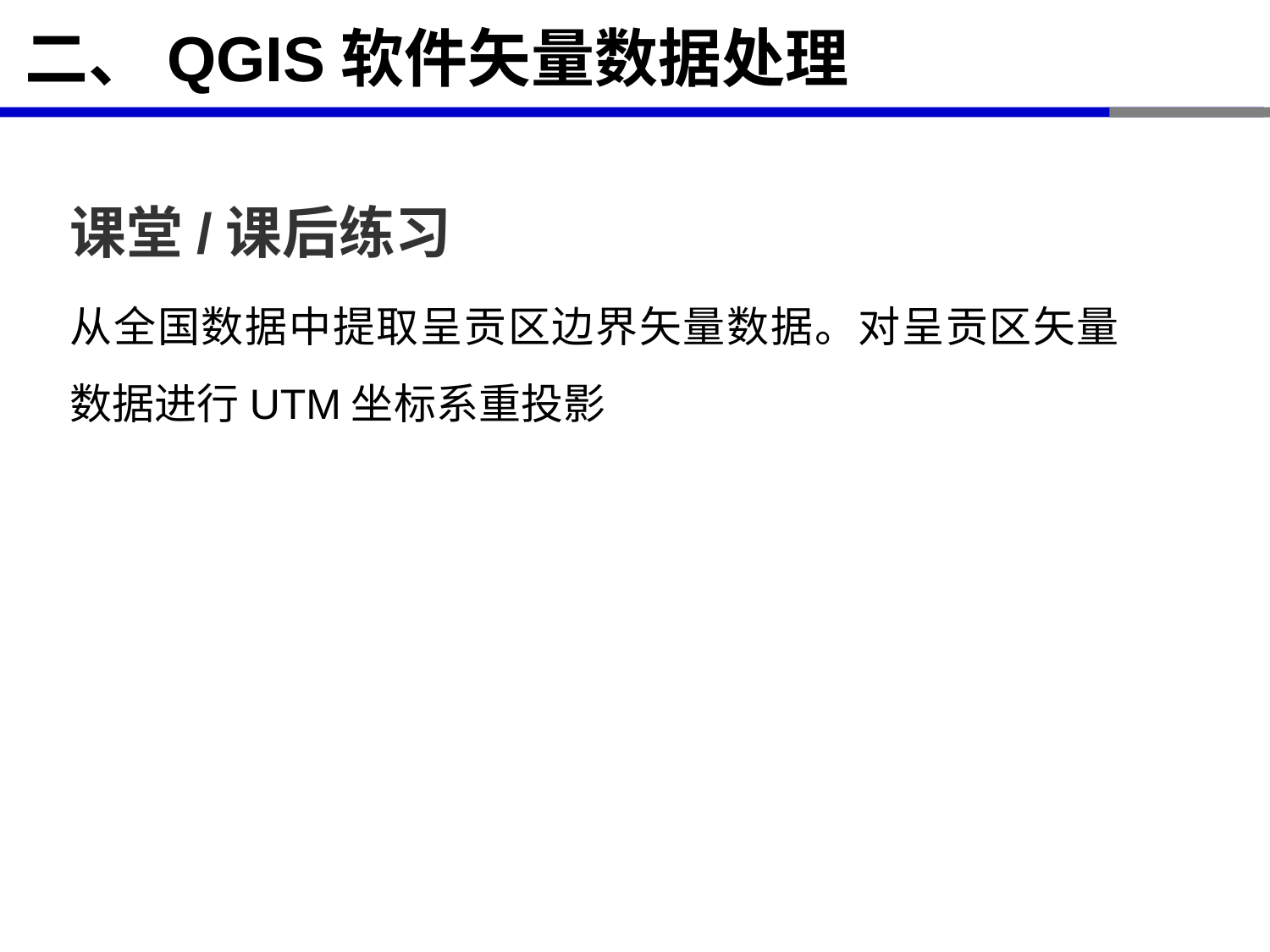

# 二、QGIS软件矢量数据处理
课堂/课后练习
从全国数据中提取呈贡区边界矢量数据。对呈贡区矢量数据进行UTM坐标系重投影